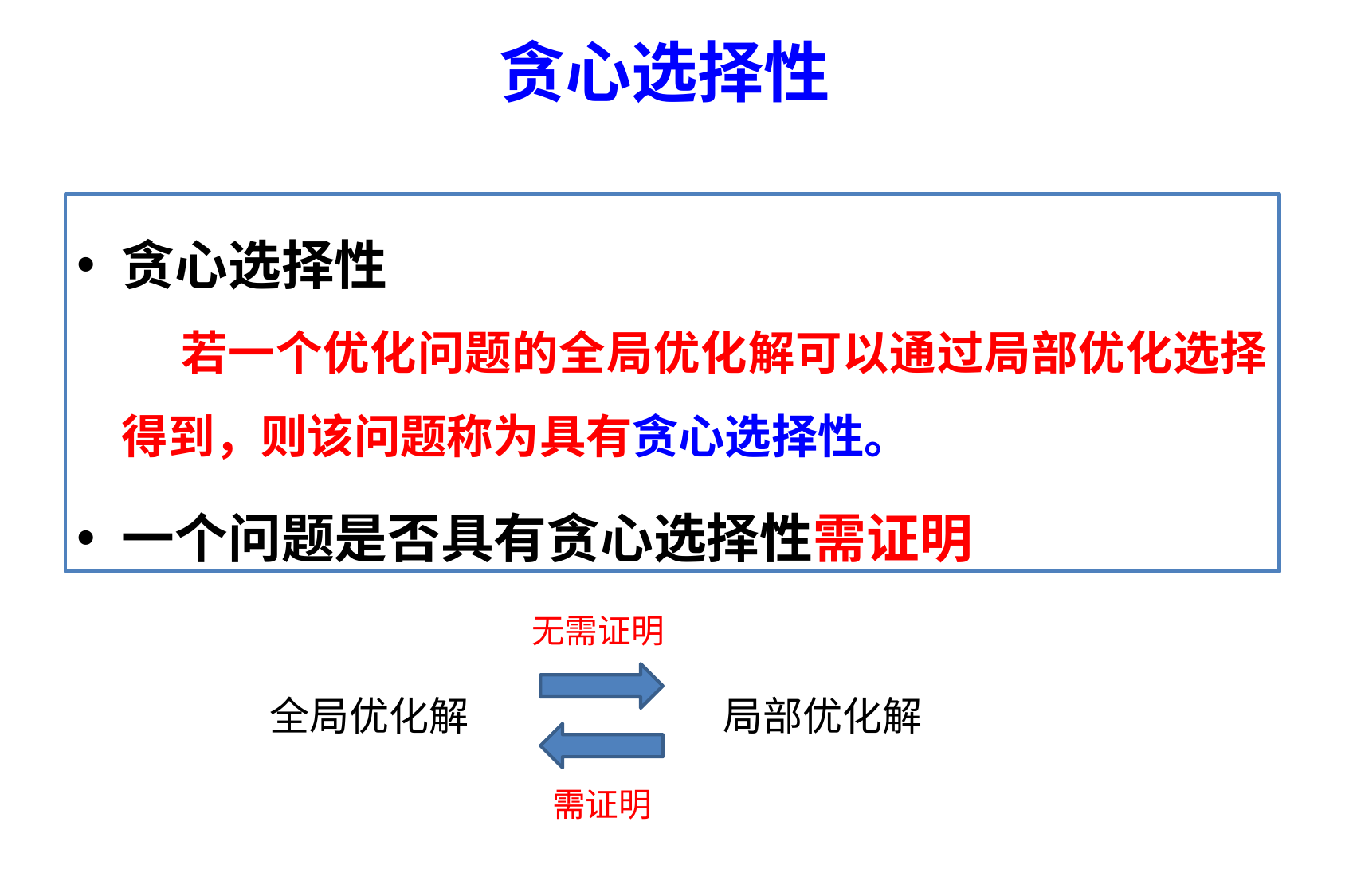

贪心选择性
贪心选择性
若一个优化问题的全局优化解可以通过局部优化选择得到，则该问题称为具有贪心选择性。
一个问题是否具有贪心选择性需证明
无需证明

全局优化解
局部优化解

需证明